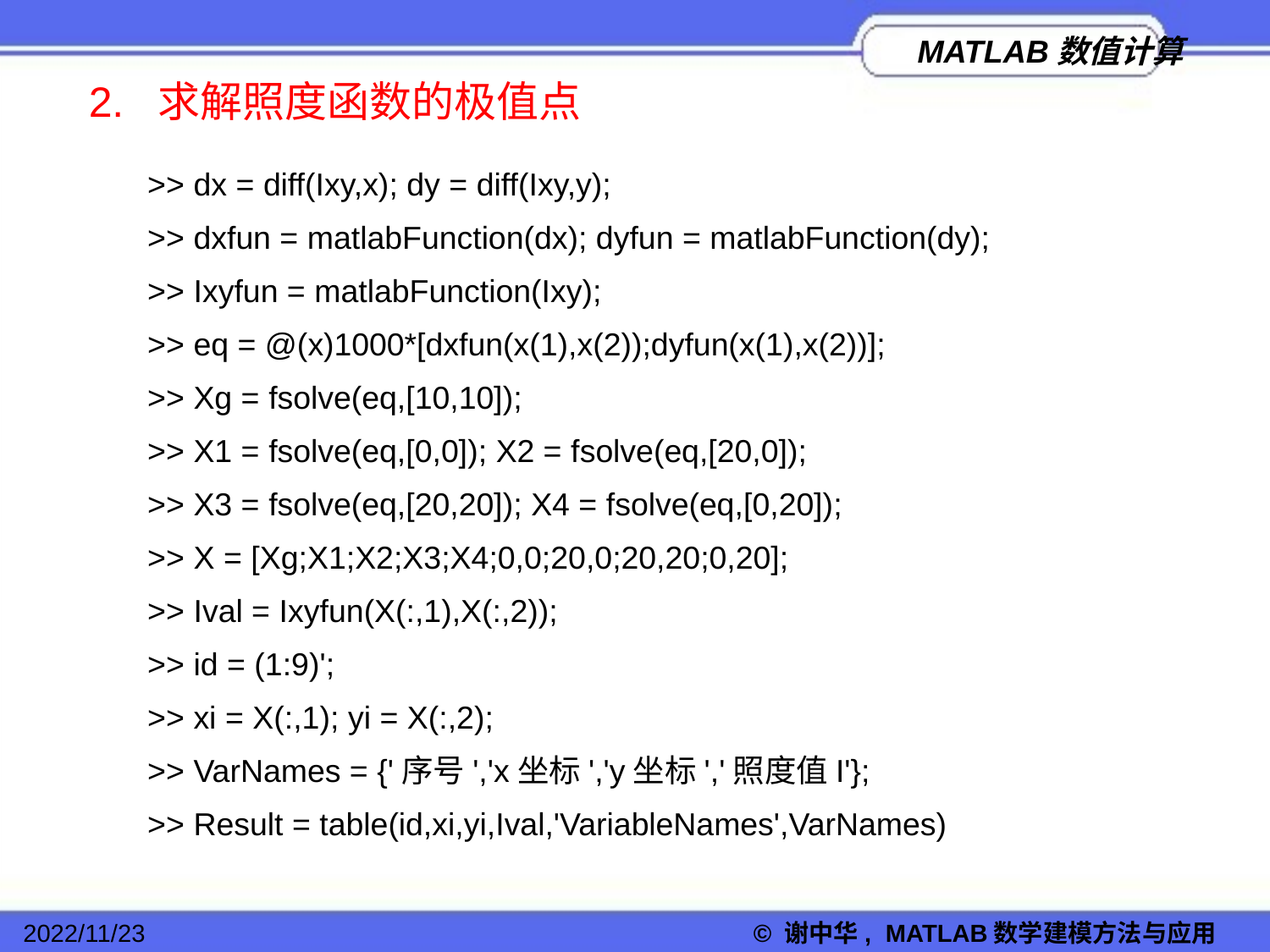

2.  求解照度函数的极值点
>> dx = diff(Ixy,x); dy = diff(Ixy,y);
>> dxfun = matlabFunction(dx); dyfun = matlabFunction(dy);
>> Ixyfun = matlabFunction(Ixy);
>> eq = @(x)1000*[dxfun(x(1),x(2));dyfun(x(1),x(2))];
>> Xg = fsolve(eq,[10,10]);
>> X1 = fsolve(eq,[0,0]); X2 = fsolve(eq,[20,0]);
>> X3 = fsolve(eq,[20,20]); X4 = fsolve(eq,[0,20]);
>> X = [Xg;X1;X2;X3;X4;0,0;20,0;20,20;0,20];
>> Ival = Ixyfun(X(:,1),X(:,2));
>> id = (1:9)';
>> xi = X(:,1); yi = X(:,2);
>> VarNames = {'序号','x坐标','y坐标','照度值I'};
>> Result = table(id,xi,yi,Ival,'VariableNames',VarNames)
2022/11/23
© 谢中华,  MATLAB数学建模方法与应用